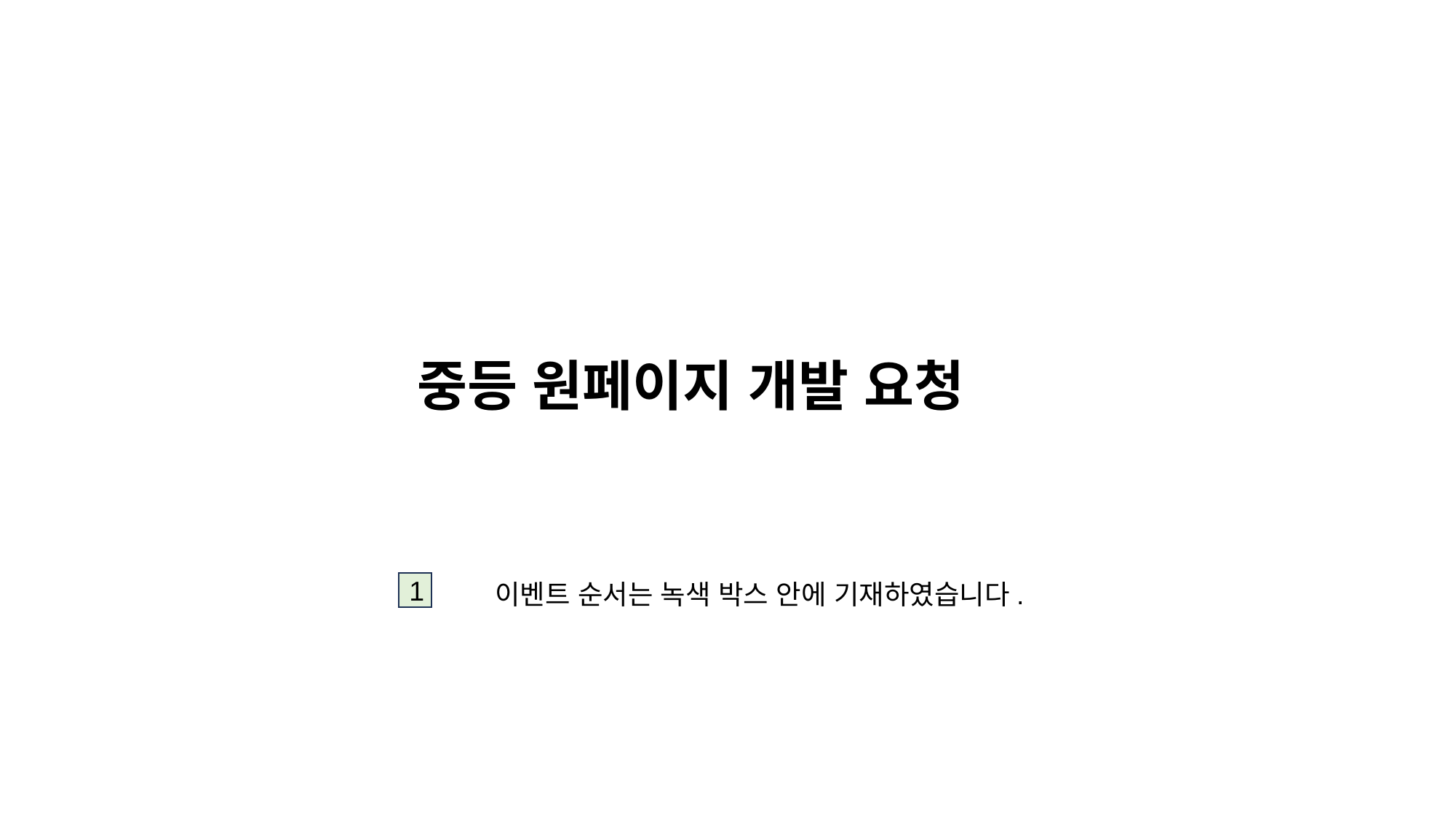

중등 원페이지 개발 요청
이벤트 순서는 녹색 박스 안에 기재하였습니다.
1